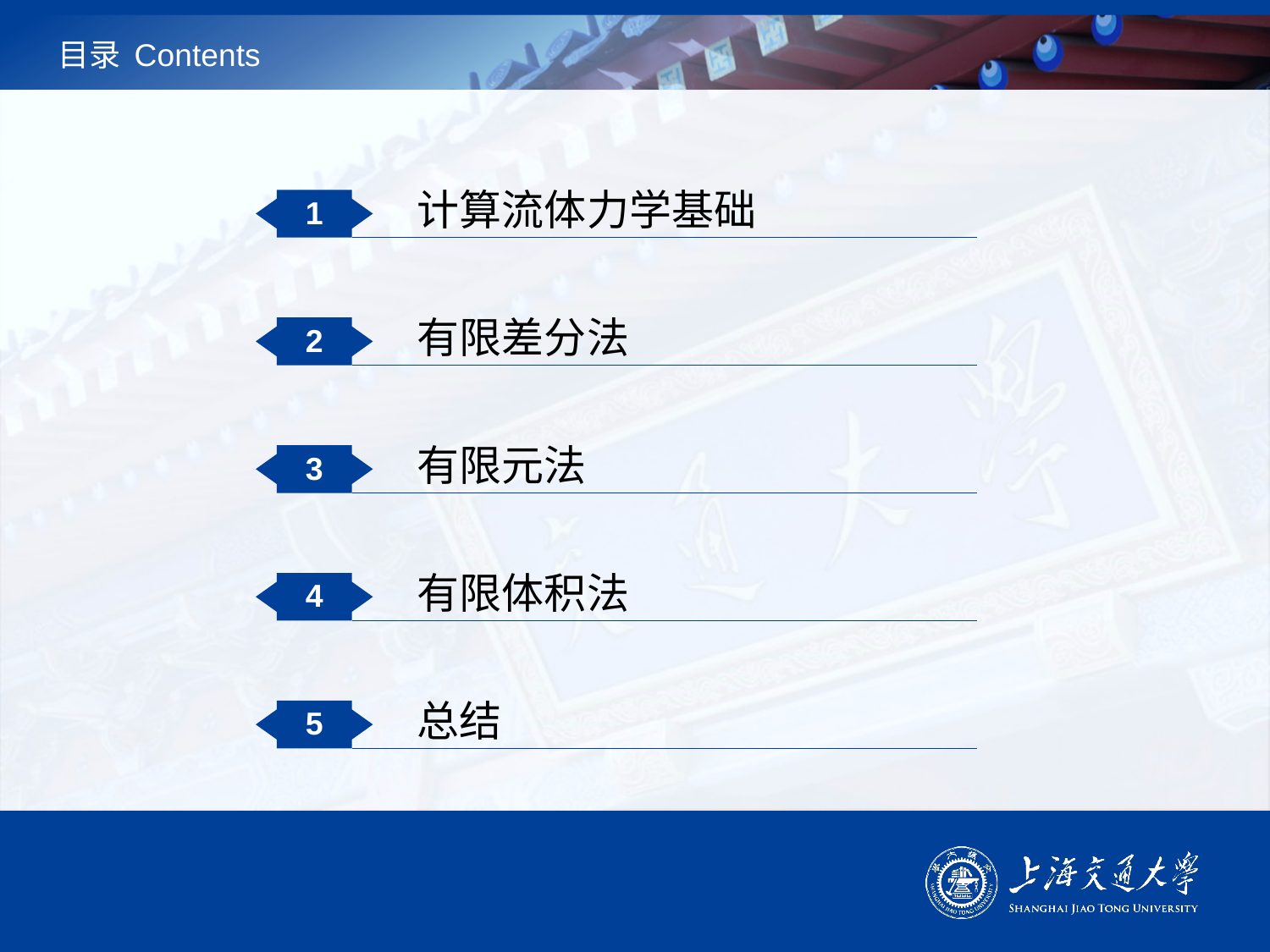

# 目录 Contents
计算流体力学基础
1

有限差分法
2

有限元法
3

有限体积法
4

总结
5